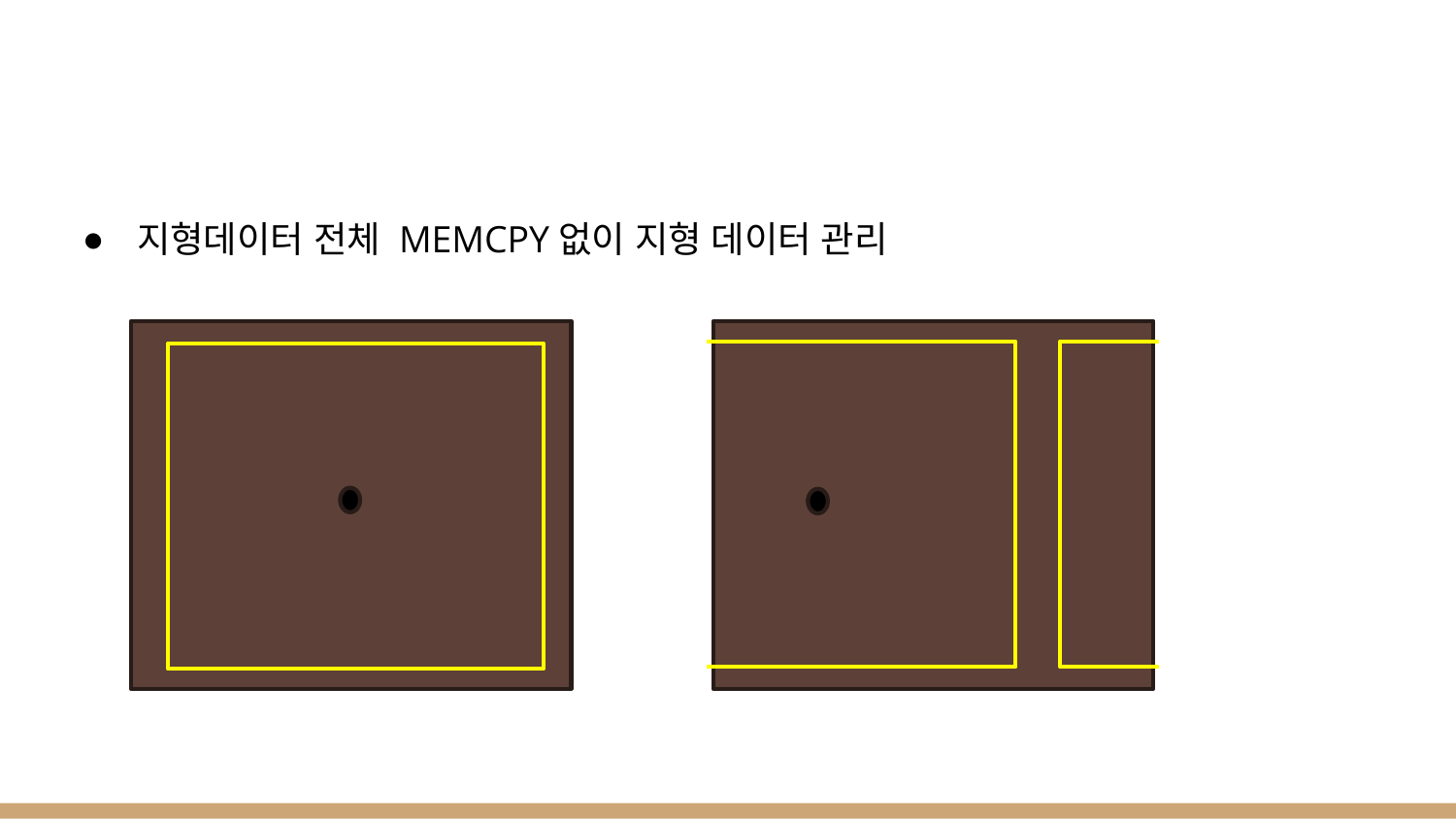

#
지형데이터 전체 MEMCPY없이 지형 데이터 관리